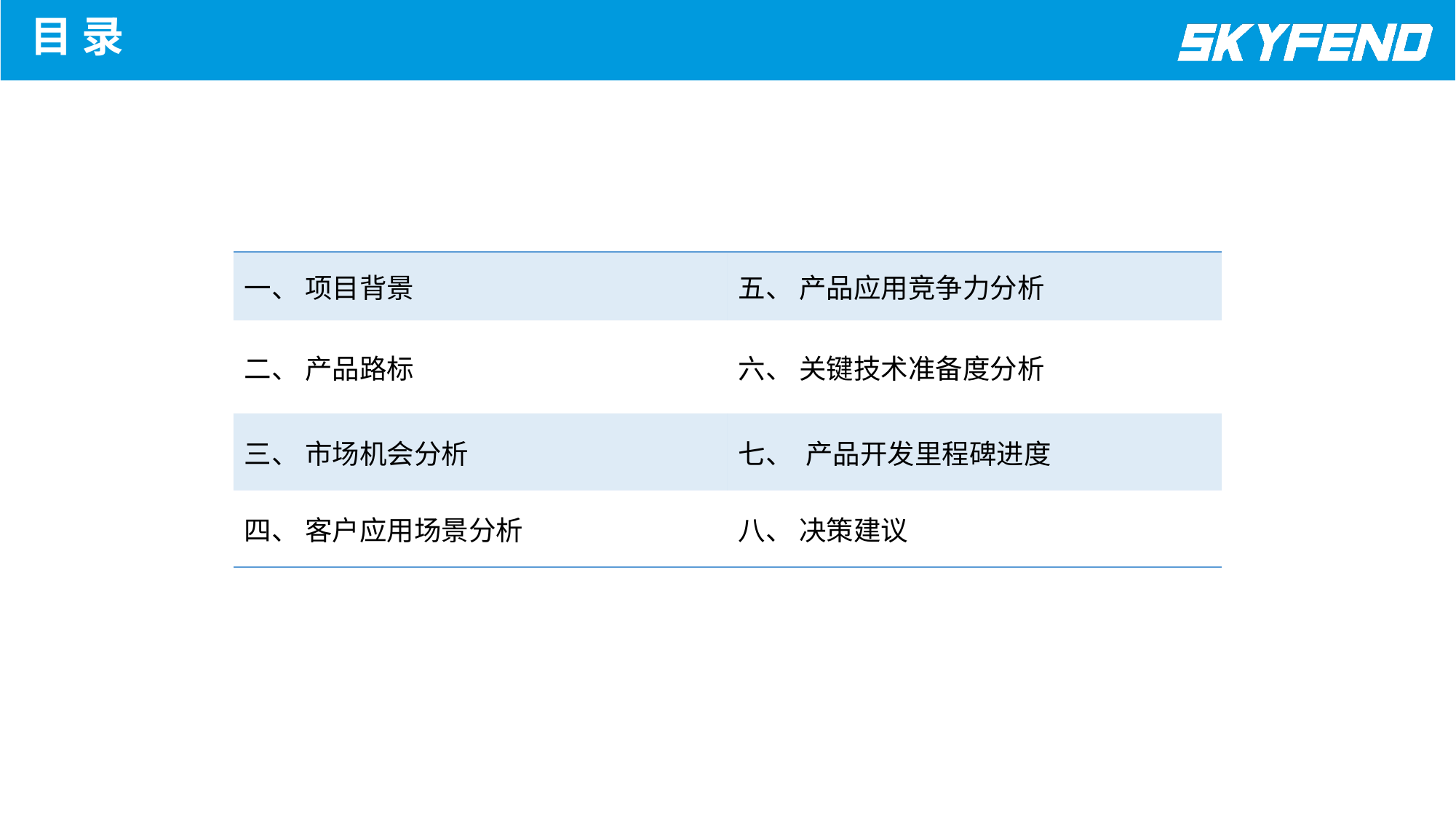

目 录
| 一、 项目背景 | 五、 产品应用竞争力分析 |
| --- | --- |
| 二、 产品路标 | 六、 关键技术准备度分析 |
| 三、 市场机会分析 | 七、 产品开发里程碑进度 |
| 四、 客户应用场景分析 | 八、 决策建议 |